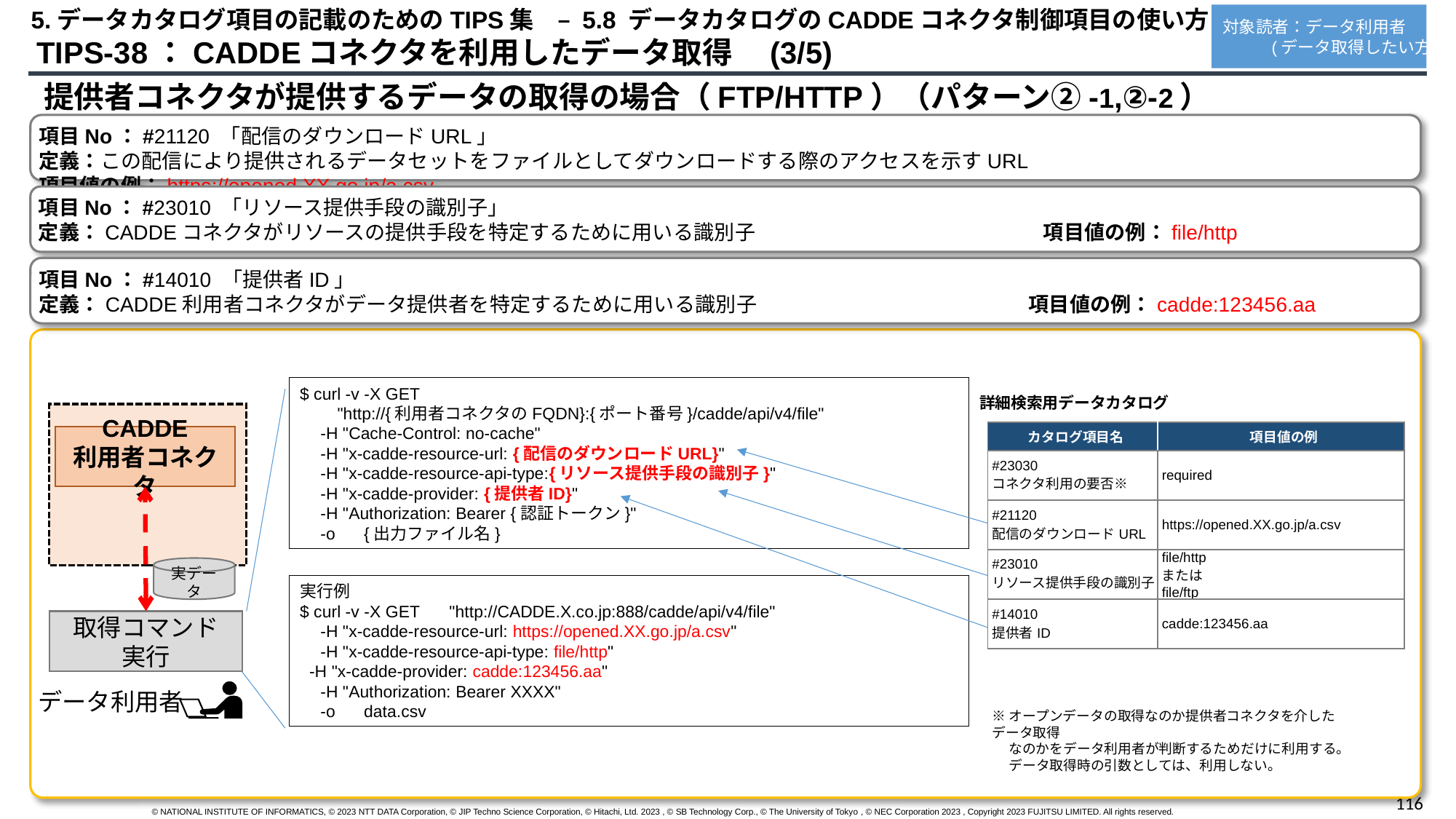

5.データカタログ項目の記載のためのTIPS集　– 5.8 データカタログのCADDEコネクタ制御項目の使い方
対象読者：データ利用者
 　　 (データ取得したい方)
 TIPS-38：CADDEコネクタを利用したデータ取得　(3/5)
提供者コネクタが提供するデータの取得の場合（FTP/HTTP）（パターン②-1,②-2）
項目No：#21120 「配信のダウンロードURL」
定義：この配信により提供されるデータセットをファイルとしてダウンロードする際のアクセスを示すURL　項目値の例：https://opened.XX.go.jp/a.csv

項目No：#23010 「リソース提供手段の識別子」
定義：CADDEコネクタがリソースの提供手段を特定するために用いる識別子　　　　　　　　　　　　　　項目値の例：file/http

項目No：#14010 「提供者ID」
定義：CADDE利用者コネクタがデータ提供者を特定するために用いる識別子　　　　　　 　　　　　　　項目値の例：cadde:123456.aa

$ curl -v -X GET
　　"http://{利用者コネクタのFQDN}:{ポート番号}/cadde/api/v4/file"
　-H "Cache-Control: no-cache"
　-H "x-cadde-resource-url: {配信のダウンロードURL}"
　-H "x-cadde-resource-api-type:{リソース提供手段の識別子}"
　-H "x-cadde-provider: {提供者ID}"
　-H "Authorization: Bearer {認証トークン}"
　-o　 {出力ファイル名}
詳細検索用データカタログ

| カタログ項目名 | 項目値の例 |
| --- | --- |
| #23030 コネクタ利用の要否※ | required |
| #21120 配信のダウンロードURL | https://opened.XX.go.jp/a.csv |
| #23010 リソース提供手段の識別子 | file/http または file/ftp |
| #14010 提供者ID | cadde:123456.aa |
CADDE
利用者コネクタ
実データ
実行例
$ curl -v -X GET 　"http://CADDE.X.co.jp:888/cadde/api/v4/file"
　-H "x-cadde-resource-url: https://opened.XX.go.jp/a.csv"
　-H "x-cadde-resource-api-type: file/http"
  -H "x-cadde-provider: cadde:123456.aa"
　-H "Authorization: Bearer XXXX"
　-o　 data.csv
取得コマンド
実行
データ利用者

※オープンデータの取得なのか提供者コネクタを介したデータ取得
　 なのかをデータ利用者が判断するためだけに利用する。
　 データ取得時の引数としては、利用しない。